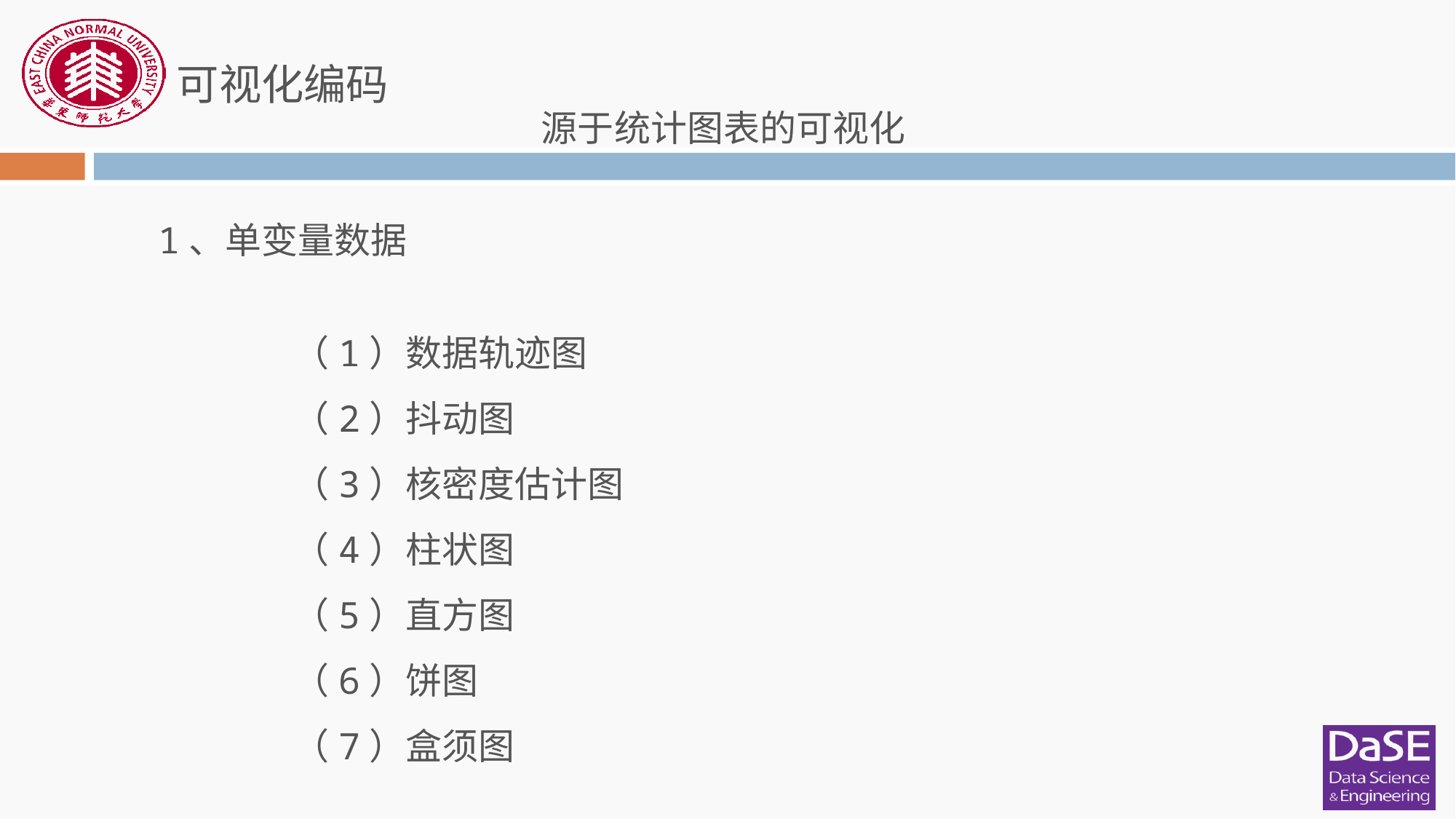

可视化编码
源于统计图表的可视化
1、单变量数据
（1）数据轨迹图
（2）抖动图
（3）核密度估计图
（4）柱状图
（5）直方图
（6）饼图
（7）盒须图